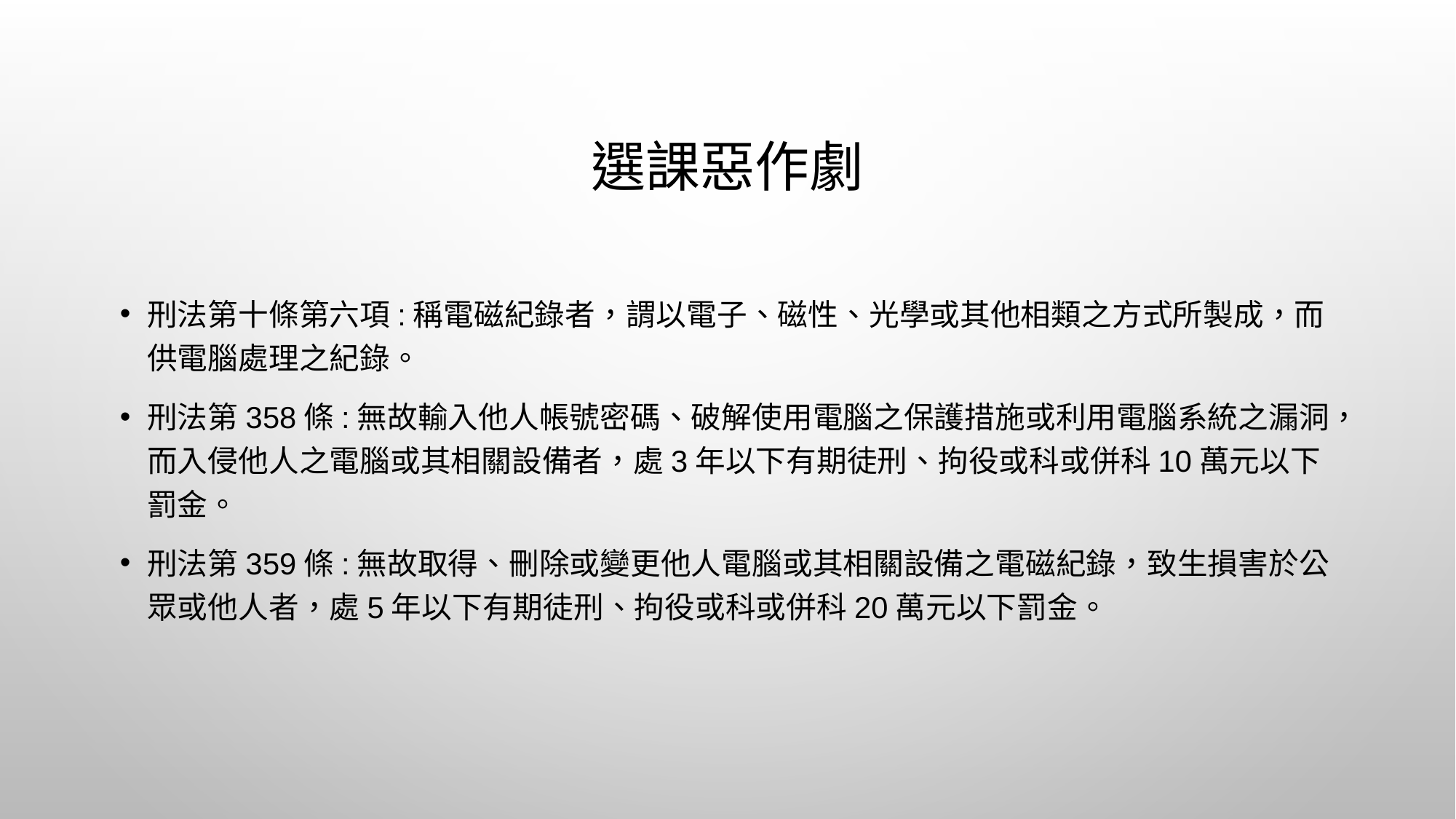

# 選課惡作劇
刑法第十條第六項:稱電磁紀錄者，謂以電子、磁性、光學或其他相類之方式所製成，而供電腦處理之紀錄。
刑法第358條:無故輸入他人帳號密碼、破解使用電腦之保護措施或利用電腦系統之漏洞，而入侵他人之電腦或其相關設備者，處3年以下有期徒刑、拘役或科或併科10萬元以下罰金。
刑法第359條:無故取得、刪除或變更他人電腦或其相關設備之電磁紀錄，致生損害於公眾或他人者，處5年以下有期徒刑、拘役或科或併科20萬元以下罰金。